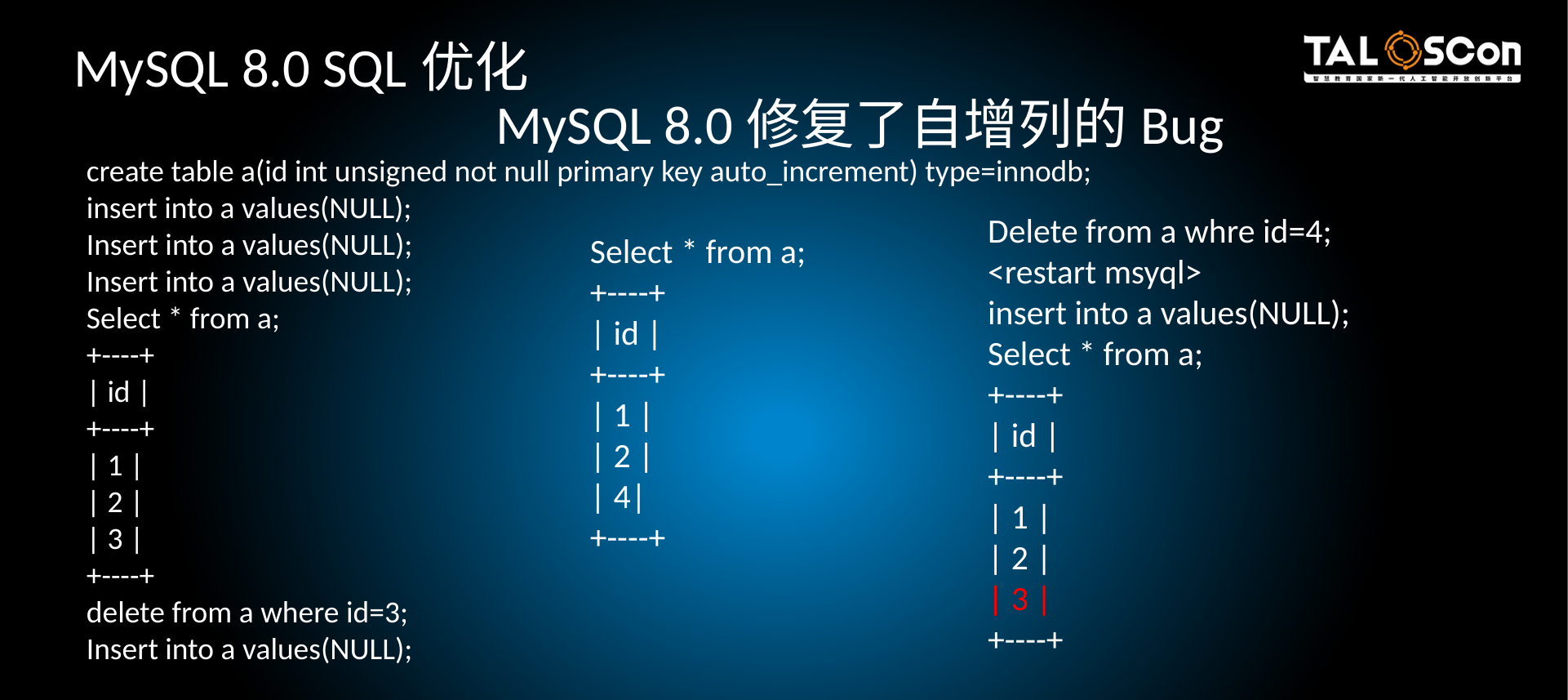

MySQL 8.0 SQL优化
MySQL 8.0修复了自增列的Bug
create table a(id int unsigned not null primary key auto_increment) type=innodb;
insert into a values(NULL);
Insert into a values(NULL);
Insert into a values(NULL);
Select * from a;
+----+
| id |
+----+
| 1 |
| 2 |
| 3 |
+----+
delete from a where id=3;
Insert into a values(NULL);
Delete from a whre id=4;
<restart msyql>
insert into a values(NULL);
Select * from a;
+----+
| id |
+----+
| 1 |
| 2 |
| 3 |
+----+
Select * from a;
+----+
| id |
+----+
| 1 |
| 2 |
| 4|
+----+